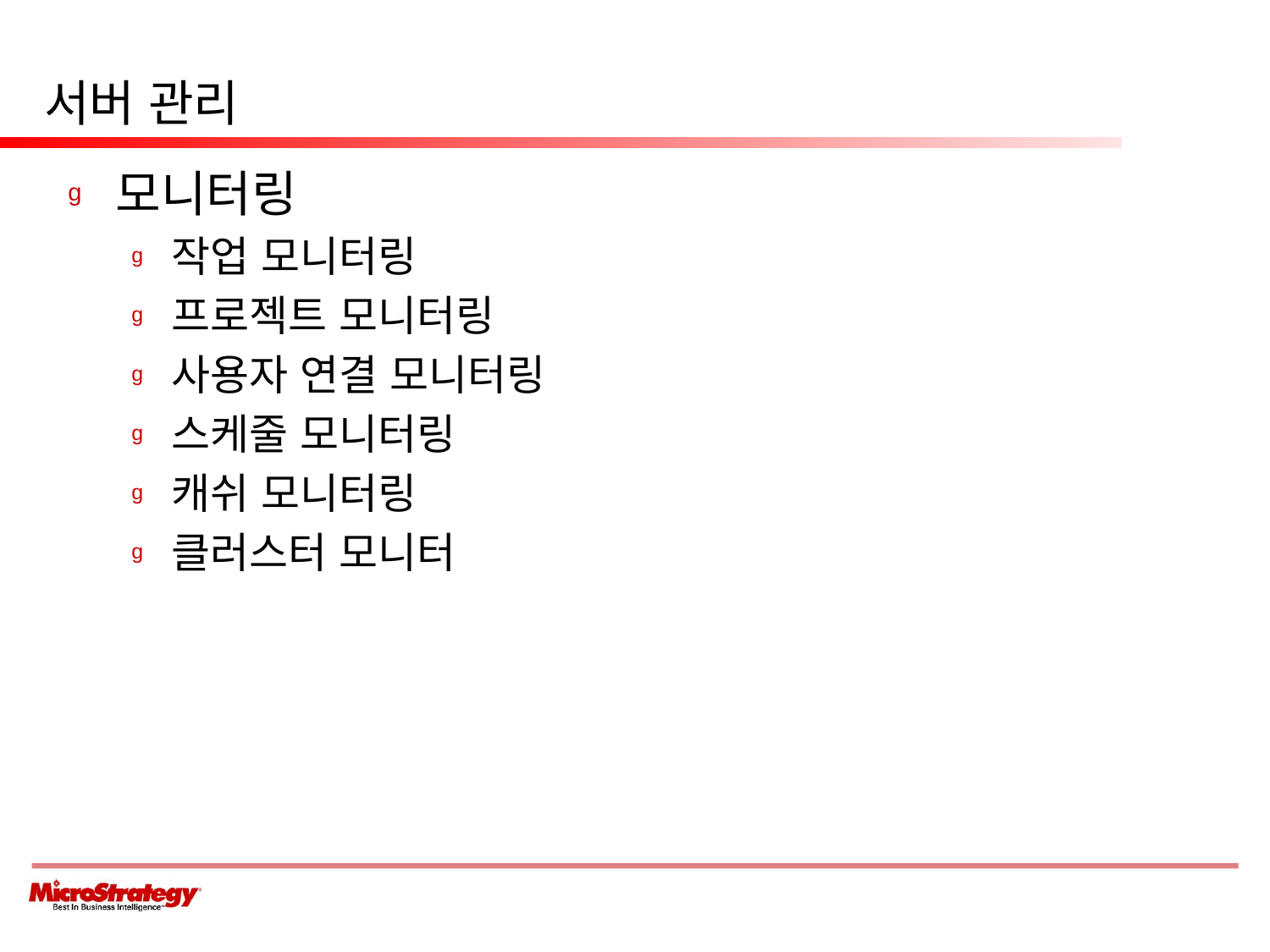

# 서버 관리
모니터링
작업 모니터링
프로젝트 모니터링
사용자 연결 모니터링
스케줄 모니터링
캐쉬 모니터링
클러스터 모니터